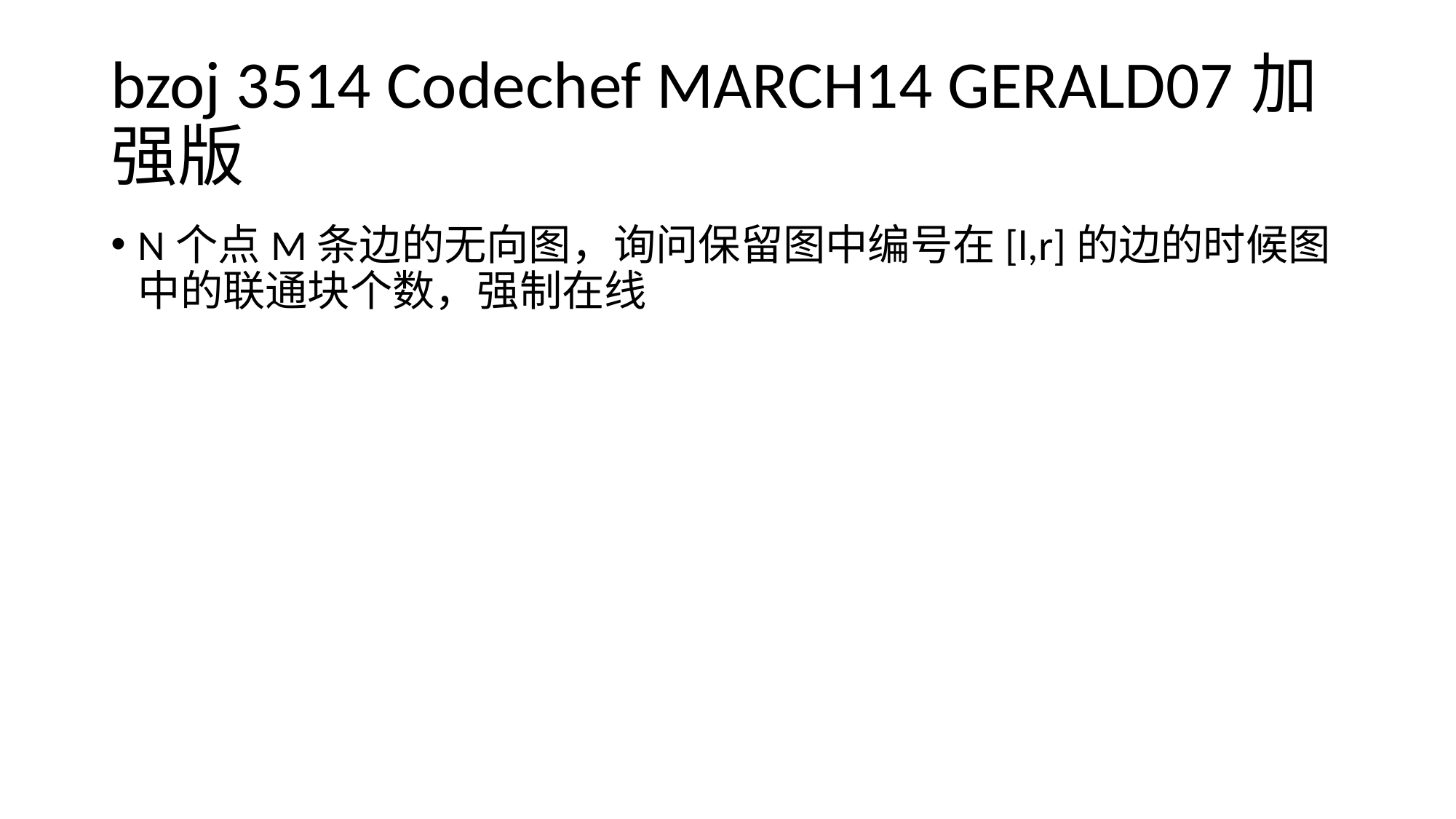

# bzoj 3514 Codechef MARCH14 GERALD07加强版
N个点M条边的无向图，询问保留图中编号在[l,r]的边的时候图中的联通块个数，强制在线